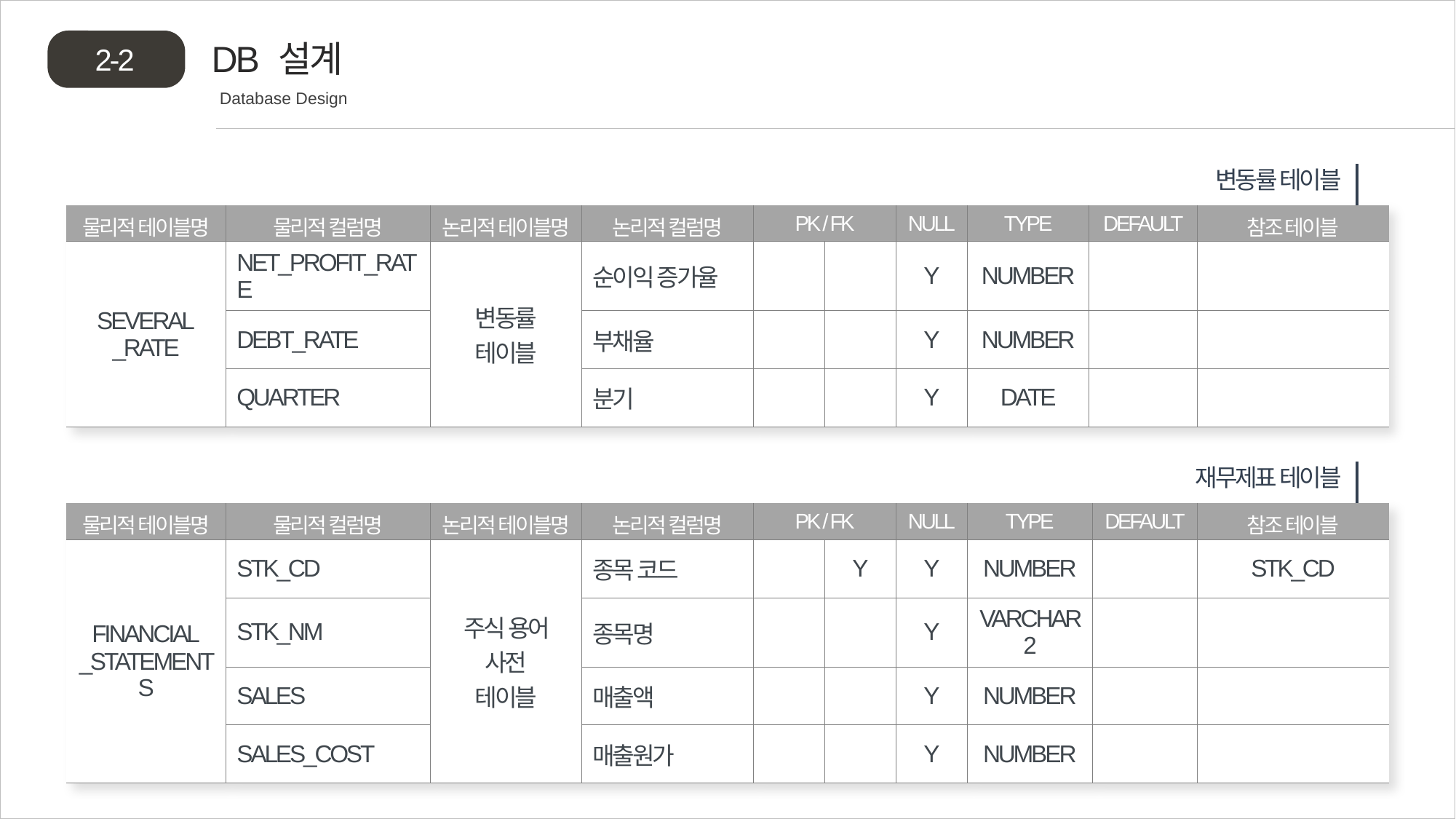

DB 설계
2-2
Database Design
변동률 테이블
| 물리적 테이블명 | 물리적 컬럼명 | 논리적 테이블명 | 논리적 컬럼명 | PK / FK |  | NULL | TYPE | DEFAULT | 참조 테이블 |
| --- | --- | --- | --- | --- | --- | --- | --- | --- | --- |
| SEVERAL \_RATE | NET\_PROFIT\_RATE | 변동률 테이블 | 순이익 증가율 |  |  | Y | NUMBER |  |  |
|  | DEBT\_RATE |  | 부채율 |  |  | Y | NUMBER |  |  |
|  | QUARTER |  | 분기 |  |  | Y | DATE |  |  |
재무제표 테이블
| 물리적 테이블명 | 물리적 컬럼명 | 논리적 테이블명 | 논리적 컬럼명 | PK / FK |  | NULL | TYPE | DEFAULT | 참조 테이블 |
| --- | --- | --- | --- | --- | --- | --- | --- | --- | --- |
| FINANCIAL \_STATEMENTS | STK\_CD | 주식 용어 사전 테이블 | 종목 코드 |  | Y | Y | NUMBER |  | STK\_CD |
|  | STK\_NM |  | 종목명 |  |  | Y | VARCHAR2 |  |  |
|  | SALES |  | 매출액 |  |  | Y | NUMBER |  |  |
|  | SALES\_COST |  | 매출원가 |  |  | Y | NUMBER |  |  |